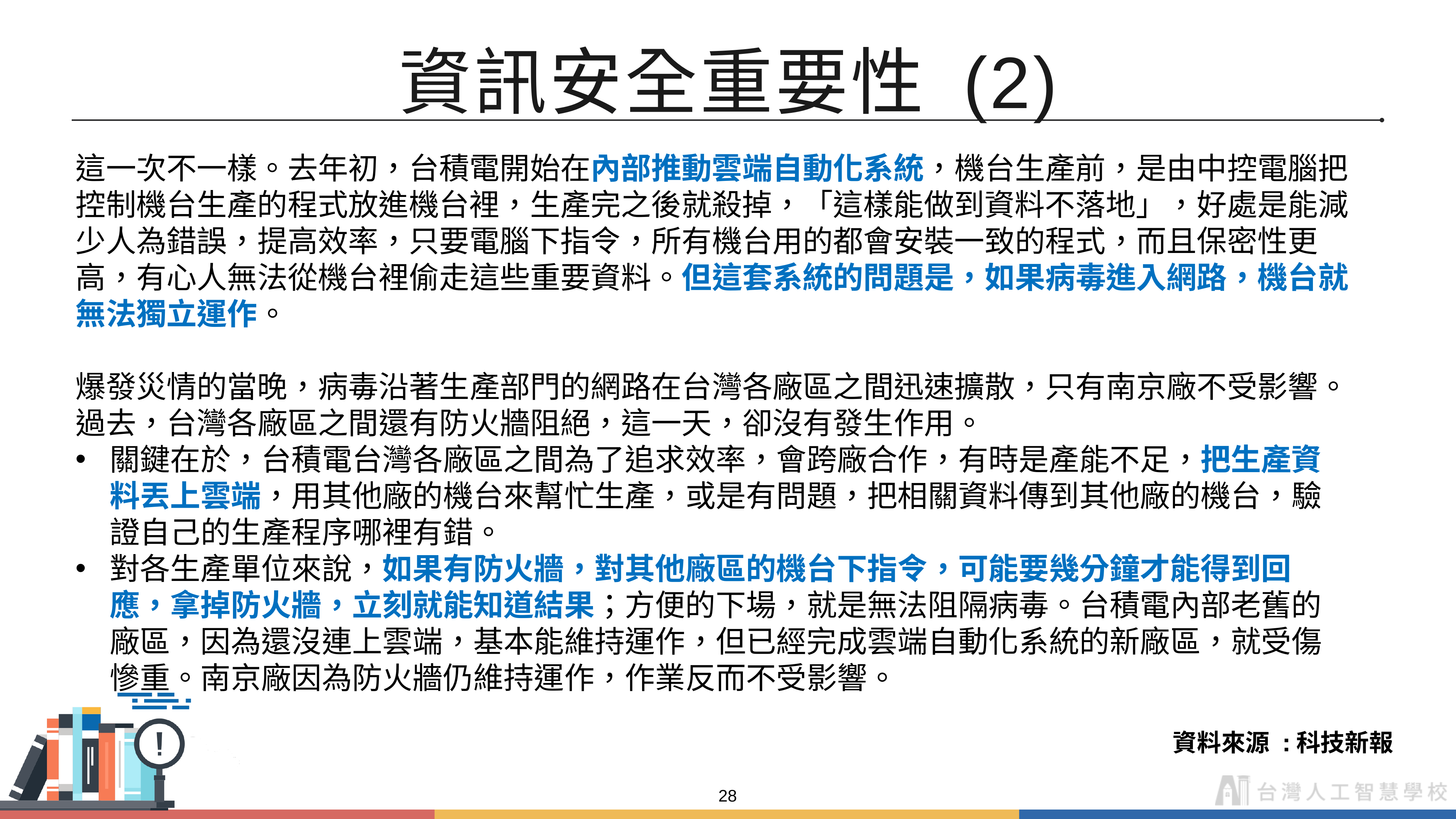

# 資訊安全重要性 (2)
這一次不一樣。去年初，台積電開始在內部推動雲端自動化系統，機台生產前，是由中控電腦把控制機台生產的程式放進機台裡，生產完之後就殺掉，「這樣能做到資料不落地」，好處是能減少人為錯誤，提高效率，只要電腦下指令，所有機台用的都會安裝一致的程式，而且保密性更高，有心人無法從機台裡偷走這些重要資料。但這套系統的問題是，如果病毒進入網路，機台就無法獨立運作。

爆發災情的當晚，病毒沿著生產部門的網路在台灣各廠區之間迅速擴散，只有南京廠不受影響。過去，台灣各廠區之間還有防火牆阻絕，這一天，卻沒有發生作用。
關鍵在於，台積電台灣各廠區之間為了追求效率，會跨廠合作，有時是產能不足，把生產資料丟上雲端，用其他廠的機台來幫忙生產，或是有問題，把相關資料傳到其他廠的機台，驗證自己的生產程序哪裡有錯。
對各生產單位來說，如果有防火牆，對其他廠區的機台下指令，可能要幾分鐘才能得到回應，拿掉防火牆，立刻就能知道結果；方便的下場，就是無法阻隔病毒。台積電內部老舊的廠區，因為還沒連上雲端，基本能維持運作，但已經完成雲端自動化系統的新廠區，就受傷慘重。南京廠因為防火牆仍維持運作，作業反而不受影響。
資料來源 :科技新報
28